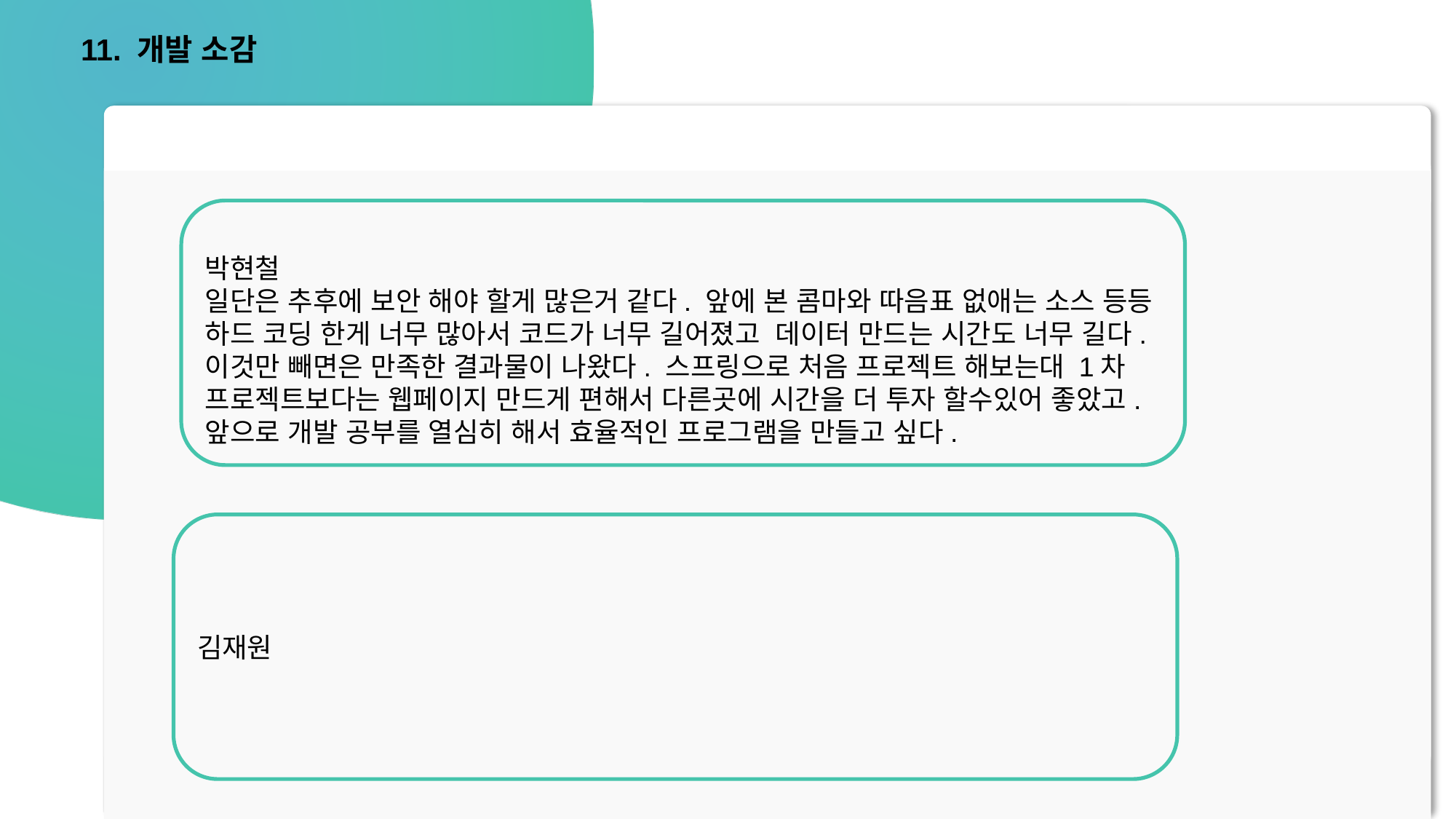

11. 개발 소감

박현철
일단은 추후에 보안 해야 할게 많은거 같다. 앞에 본 콤마와 따음표 없애는 소스 등등 하드 코딩 한게 너무 많아서 코드가 너무 길어졌고  데이터 만드는 시간도 너무 길다. 이것만 빼면은 만족한 결과물이 나왔다. 스프링으로 처음 프로젝트 해보는대 1차 프로젝트보다는 웹페이지 만드게 편해서 다른곳에 시간을 더 투자 할수있어 좋았고. 앞으로 개발 공부를 열심히 해서 효율적인 프로그램을 만들고 싶다.

김재원